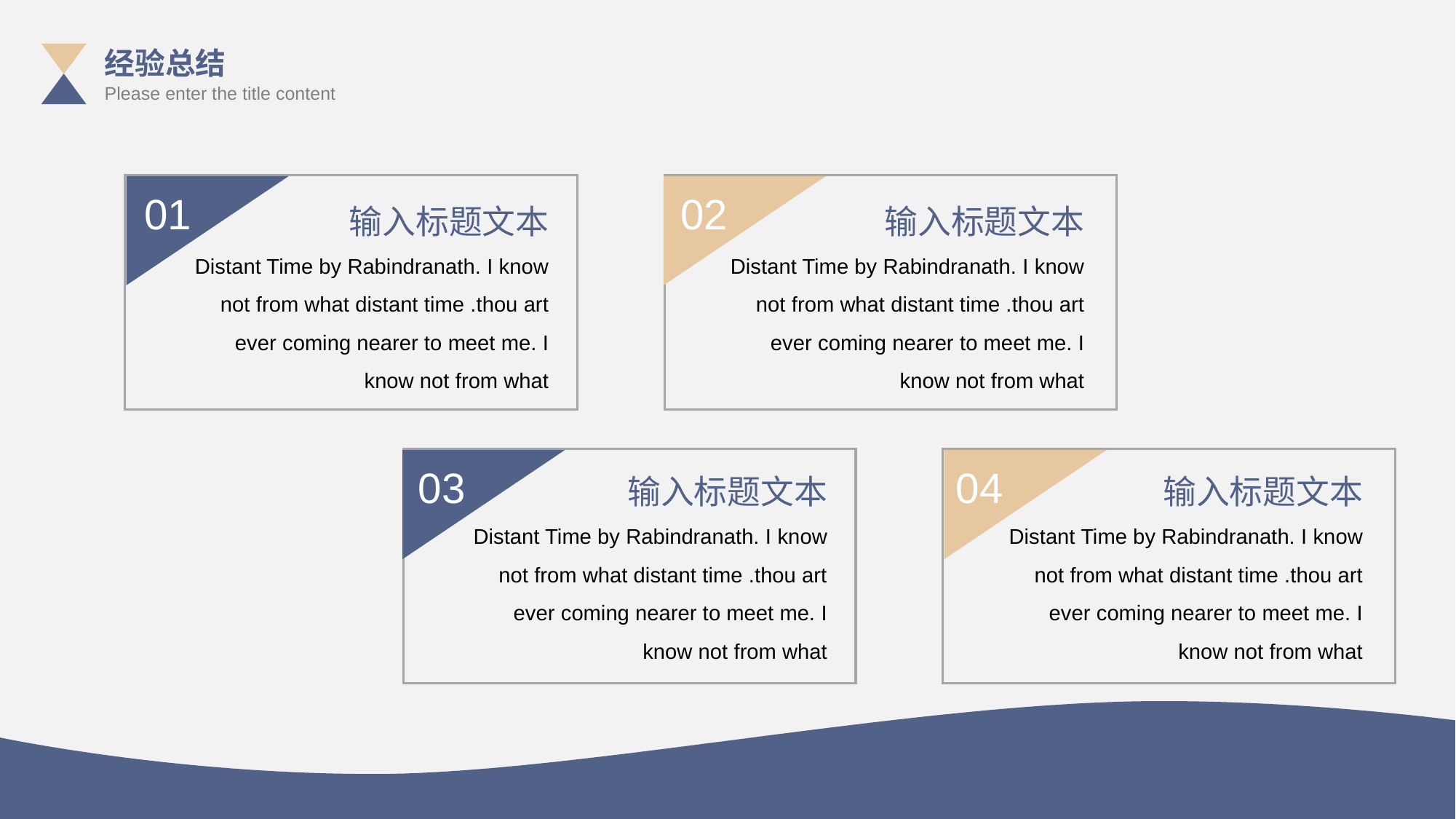

经验总结
Please enter the title content

01

02
输入标题文本
Distant Time by Rabindranath. I know not from what distant time .thou art ever coming nearer to meet me. I know not from what
输入标题文本
Distant Time by Rabindranath. I know not from what distant time .thou art ever coming nearer to meet me. I know not from what

03

04
输入标题文本
Distant Time by Rabindranath. I know not from what distant time .thou art ever coming nearer to meet me. I know not from what
输入标题文本
Distant Time by Rabindranath. I know not from what distant time .thou art ever coming nearer to meet me. I know not from what